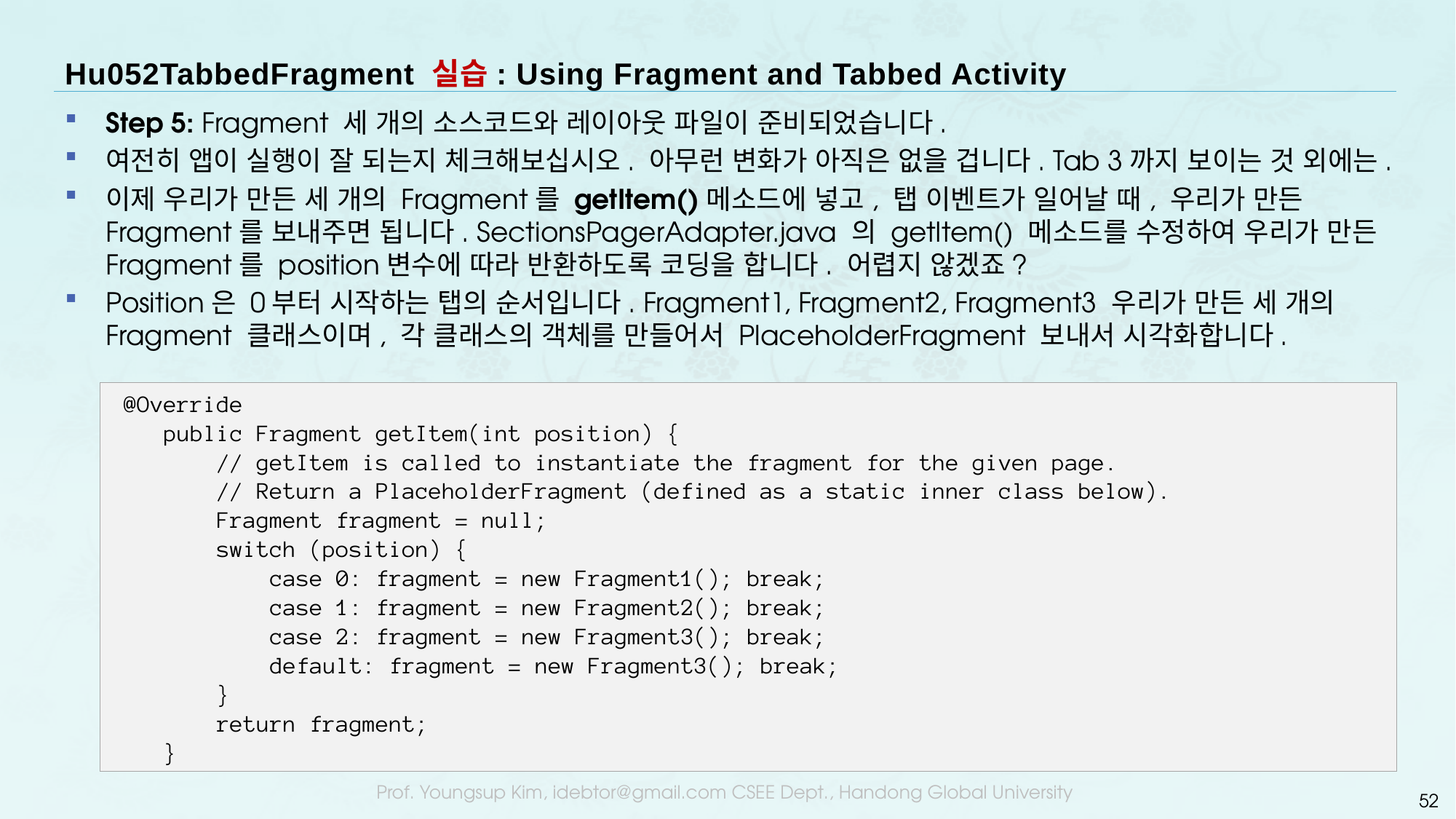

# Hu052TabbedFragment 실습: Using Fragment and Tabbed Activity
Step 5: Fragment 세 개의 소스코드와 레이아웃 파일이 준비되었습니다.
여전히 앱이 실행이 잘 되는지 체크해보십시오. 아무런 변화가 아직은 없을 겁니다. Tab 3까지 보이는 것 외에는.
이제 우리가 만든 세 개의 Fragment를 getItem()메소드에 넣고, 탭 이벤트가 일어날 때, 우리가 만든 Fragment를 보내주면 됩니다. SectionsPagerAdapter.java 의 getItem() 메소드를 수정하여 우리가 만든 Fragment를 position변수에 따라 반환하도록 코딩을 합니다. 어렵지 않겠죠?
Position은 0부터 시작하는 탭의 순서입니다. Fragment1, Fragment2, Fragment3 우리가 만든 세 개의 Fragment 클래스이며, 각 클래스의 객체를 만들어서 PlaceholderFragment 보내서 시각화합니다.

 @Override
    public Fragment getItem(int position) {
        // getItem is called to instantiate the fragment for the given page.
        // Return a PlaceholderFragment (defined as a static inner class below).
        Fragment fragment = null;
        switch (position) {
            case 0: fragment = new Fragment1(); break;
            case 1: fragment = new Fragment2(); break;
            case 2: fragment = new Fragment3(); break;
            default: fragment = new Fragment3(); break;
        }
        return fragment;
    }
52